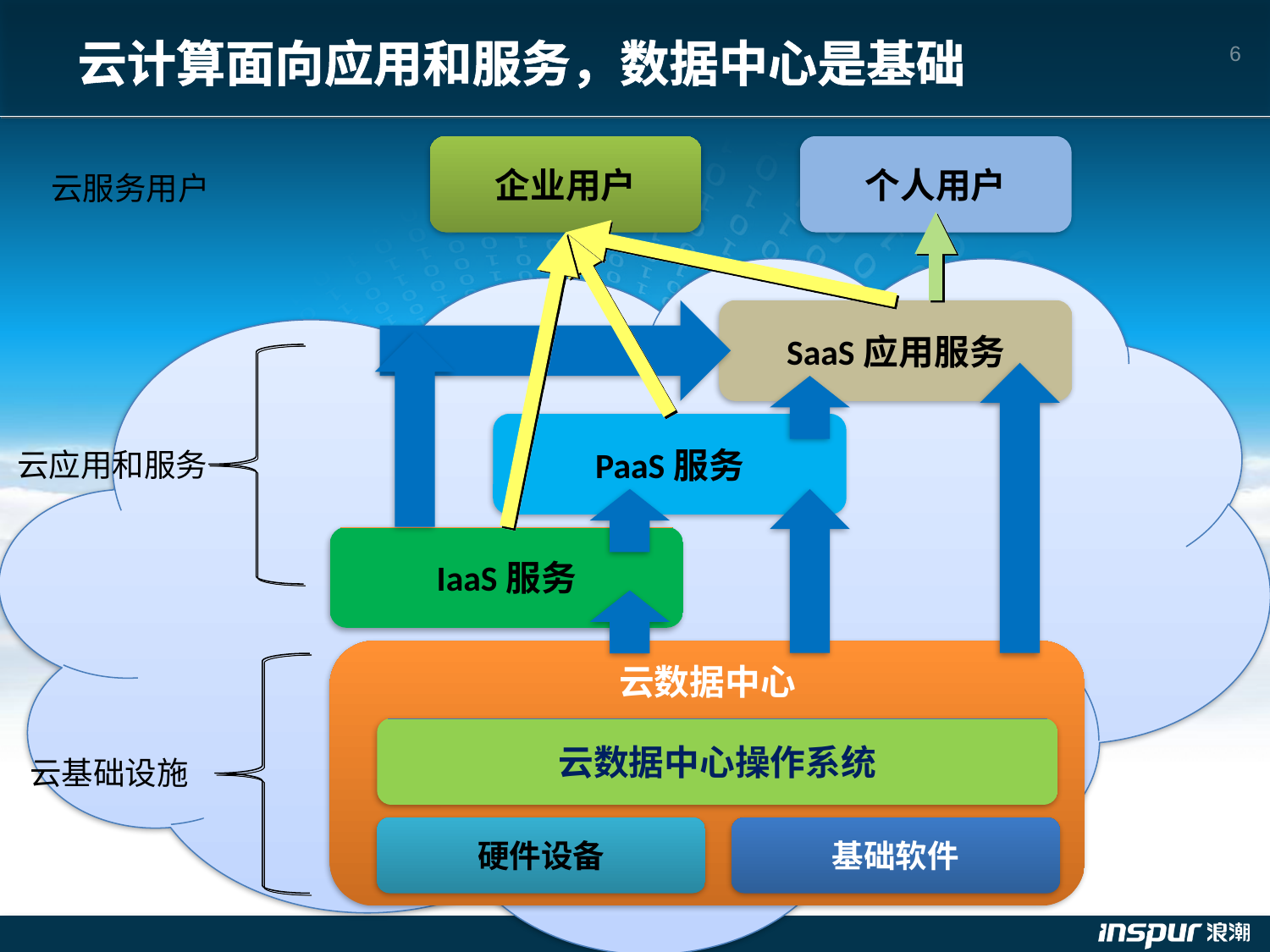

# 云计算面向应用和服务，数据中心是基础
企业用户
个人用户
云服务用户

SaaS应用服务

PaaS服务
云应用和服务

IaaS服务

云数据中心

云数据中心操作系统
云基础设施
硬件设备
基础软件